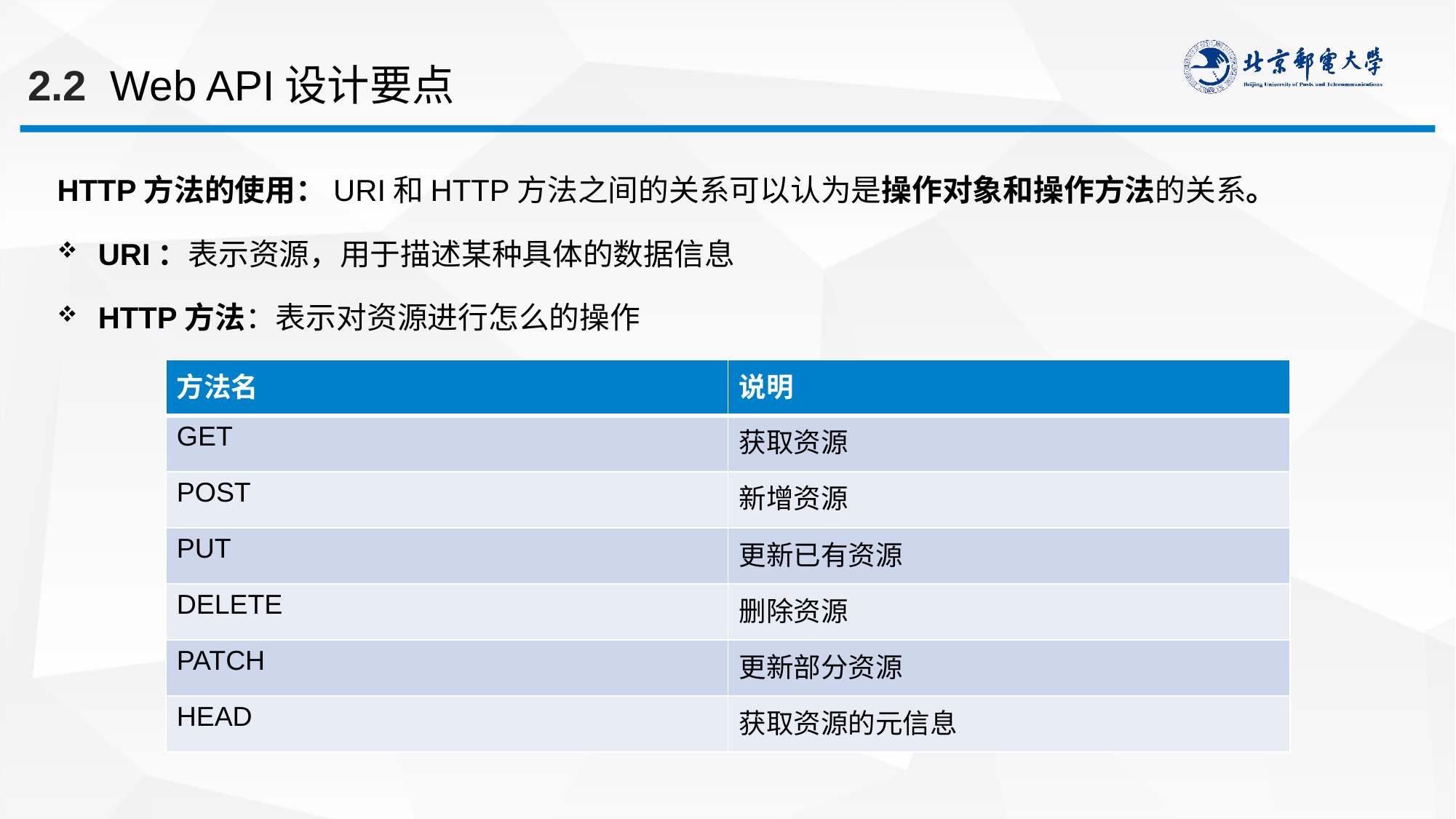

2.2  Web API设计要点

HTTP方法的使用：URI和HTTP方法之间的关系可以认为是操作对象和操作方法的关系。
URI：表示资源，用于描述某种具体的数据信息
HTTP方法：表示对资源进行怎么的操作

| 方法名 | 说明 |
| --- | --- |
| GET | 获取资源 |
| POST | 新增资源 |
| PUT | 更新已有资源 |
| DELETE | 删除资源 |
| PATCH | 更新部分资源 |
| HEAD | 获取资源的元信息 |